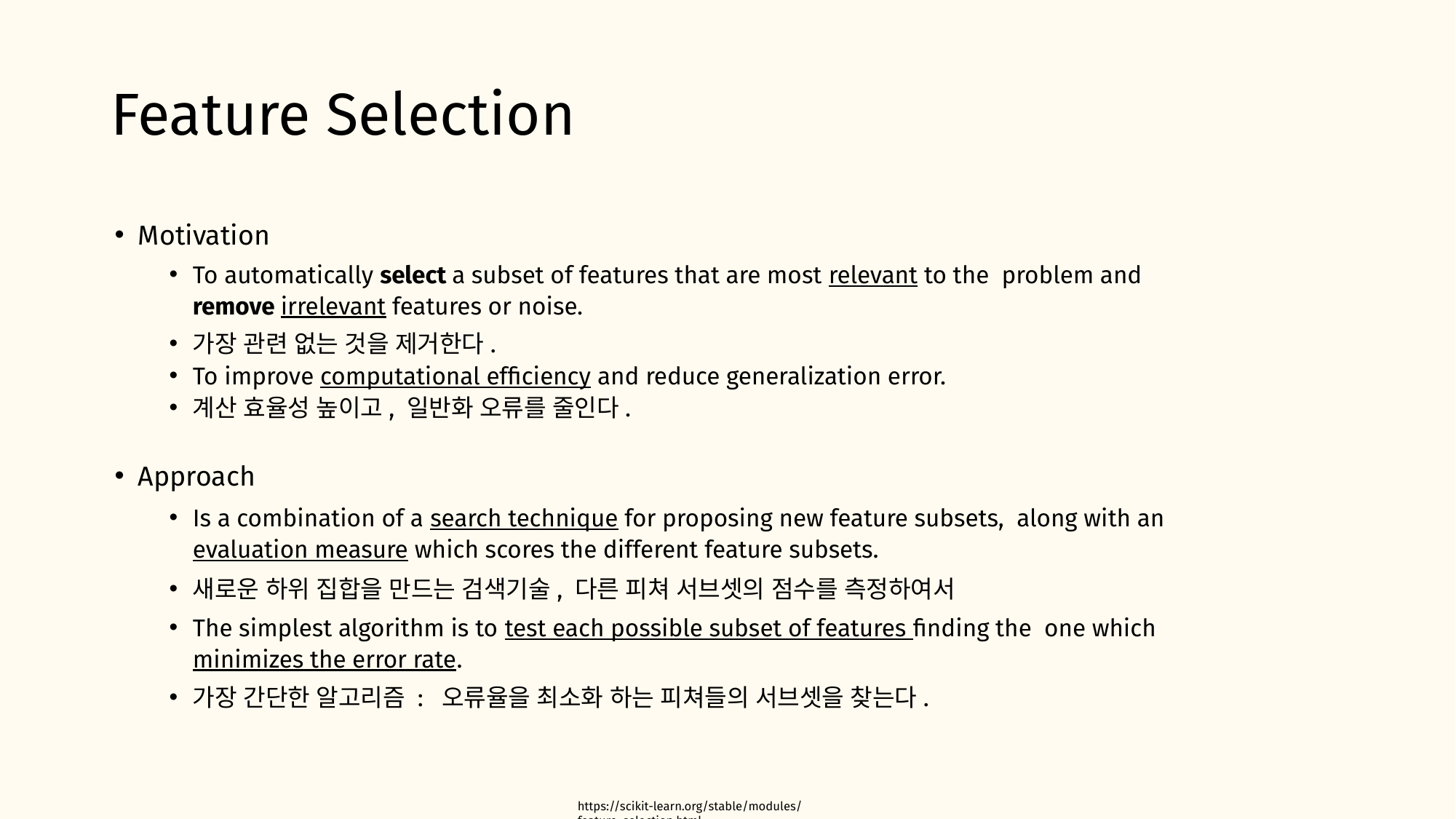

# Feature Selection
Motivation
To automatically select a subset of features that are most relevant to the  problem and remove irrelevant features or noise.
가장 관련 없는 것을 제거한다.
To improve computational efficiency and reduce generalization error.
계산 효율성 높이고, 일반화 오류를 줄인다.

Approach
Is a combination of a search technique for proposing new feature subsets,  along with an evaluation measure which scores the different feature subsets.
새로운 하위 집합을 만드는 검색기술, 다른 피쳐 서브셋의 점수를 측정하여서
The simplest algorithm is to test each possible subset of features finding the  one which minimizes the error rate.
가장 간단한 알고리즘 :  오류율을 최소화 하는 피쳐들의 서브셋을 찾는다.
https://scikit-learn.org/stable/modules/feature_selection.html